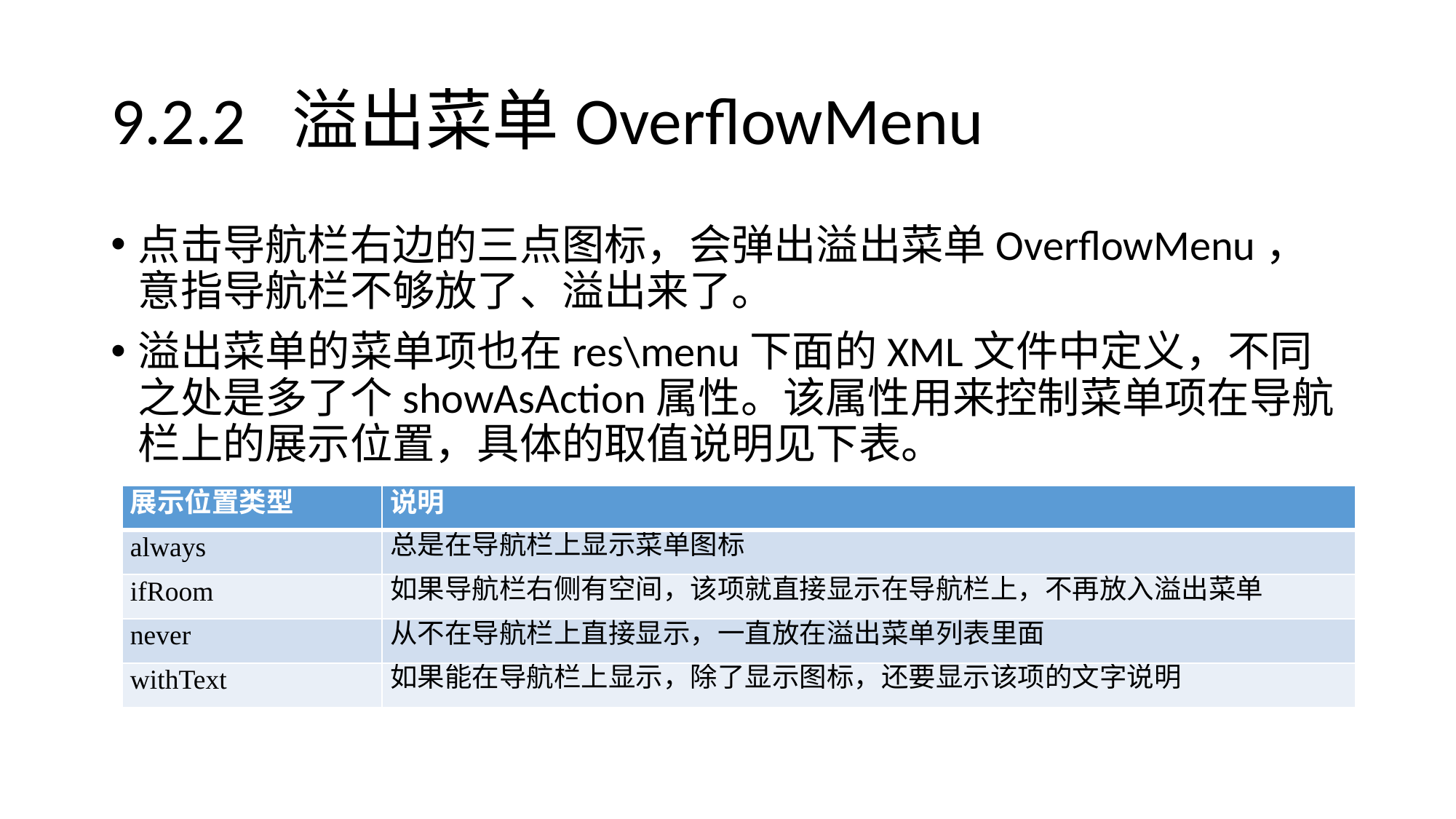

# 9.2.2  溢出菜单OverflowMenu
点击导航栏右边的三点图标，会弹出溢出菜单OverflowMenu，意指导航栏不够放了、溢出来了。
溢出菜单的菜单项也在res\menu下面的XML文件中定义，不同之处是多了个showAsAction属性。该属性用来控制菜单项在导航栏上的展示位置，具体的取值说明见下表。
| 展示位置类型 | 说明 |
| --- | --- |
| always | 总是在导航栏上显示菜单图标 |
| ifRoom | 如果导航栏右侧有空间，该项就直接显示在导航栏上，不再放入溢出菜单 |
| never | 从不在导航栏上直接显示，一直放在溢出菜单列表里面 |
| withText | 如果能在导航栏上显示，除了显示图标，还要显示该项的文字说明 |